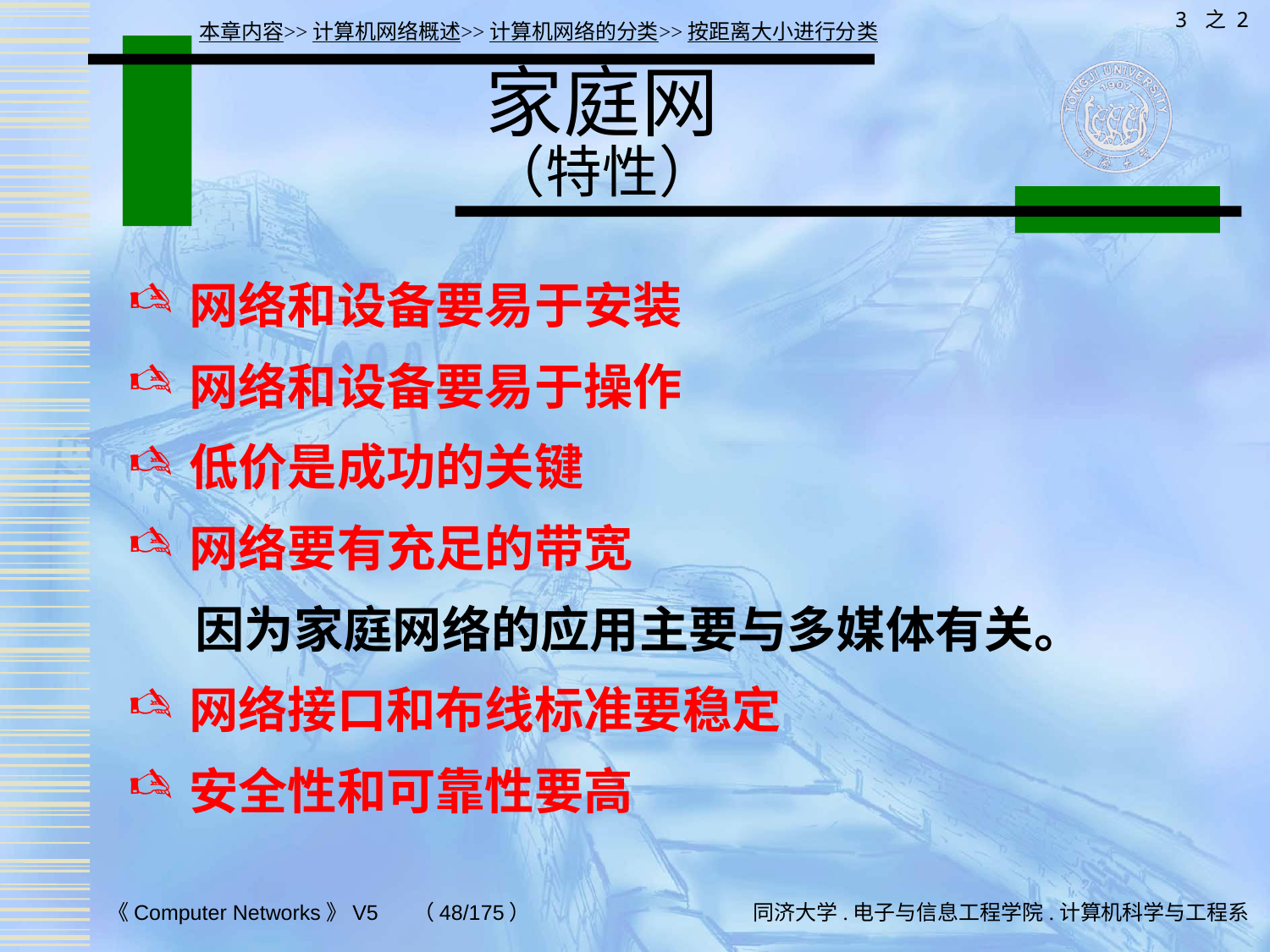

3 之 2
本章内容>>计算机网络概述>>计算机网络的分类>>按距离大小进行分类
# 家庭网 （特性）
网络和设备要易于安装
网络和设备要易于操作
低价是成功的关键
网络要有充足的带宽
     因为家庭网络的应用主要与多媒体有关。
网络接口和布线标准要稳定
安全性和可靠性要高